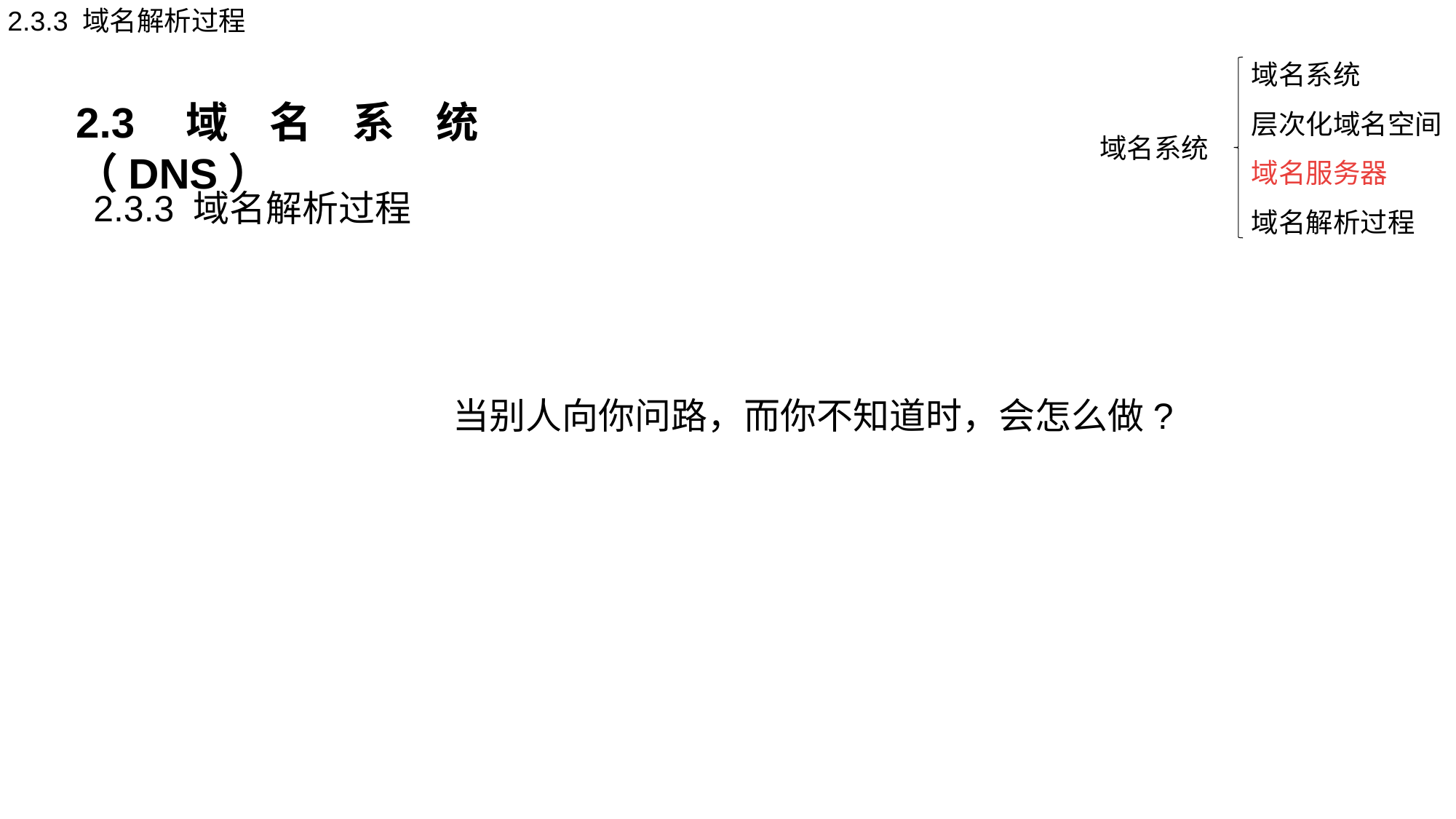

2.3.3 域名解析过程

域名系统
层次化域名空间
域名服务器
域名解析过程

2.3域名系统（DNS）

           域名系统
2.3.3 域名解析过程

当别人向你问路，而你不知道时，会怎么做?